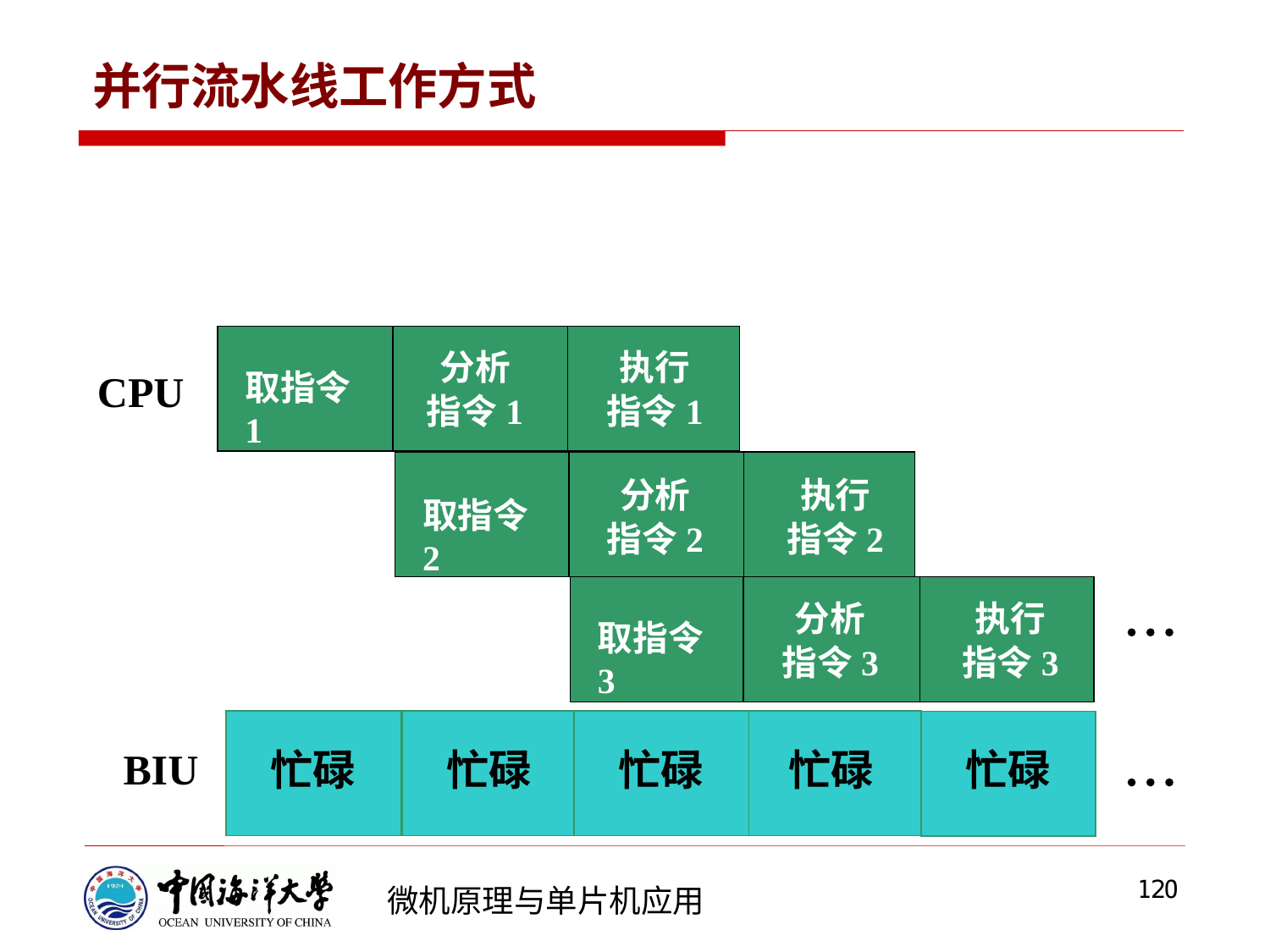

# 并行流水线工作方式

取指令1

分析
指令1

执行
指令1
CPU
 EU

取指令2

分析
指令2

执行
指令2

取指令3

分析
指令3

执行
指令3
…

BIU
…
忙碌
忙碌
忙碌
忙碌
忙碌
120